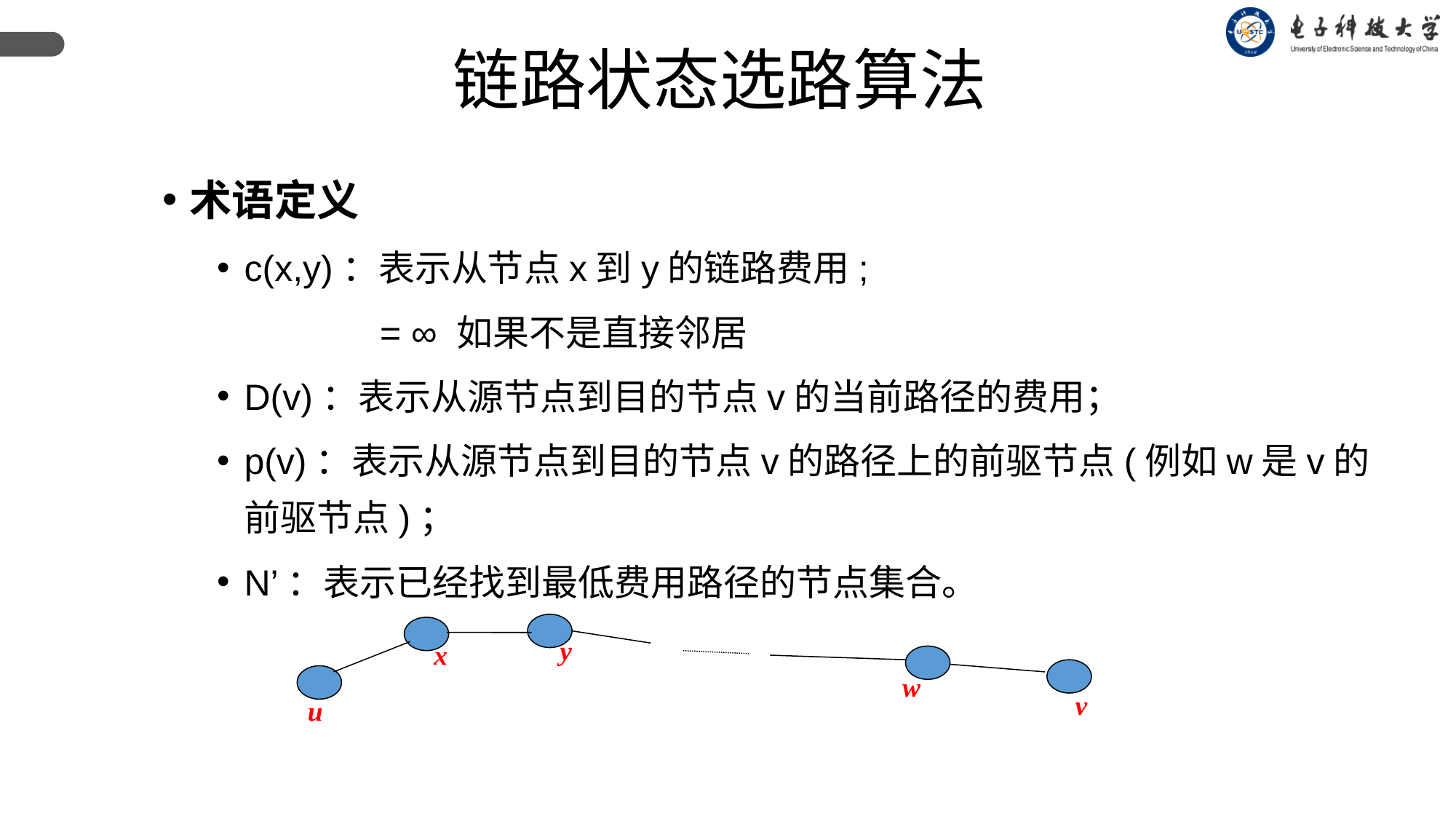

链路状态选路算法
术语定义
c(x,y)：表示从节点x到y的链路费用;
                = ∞ 如果不是直接邻居
D(v)：表示从源节点到目的节点v的当前路径的费用；
p(v)：表示从源节点到目的节点v的路径上的前驱节点(例如w是v的前驱节点)；
N’：表示已经找到最低费用路径的节点集合。

y

x

w

v
u